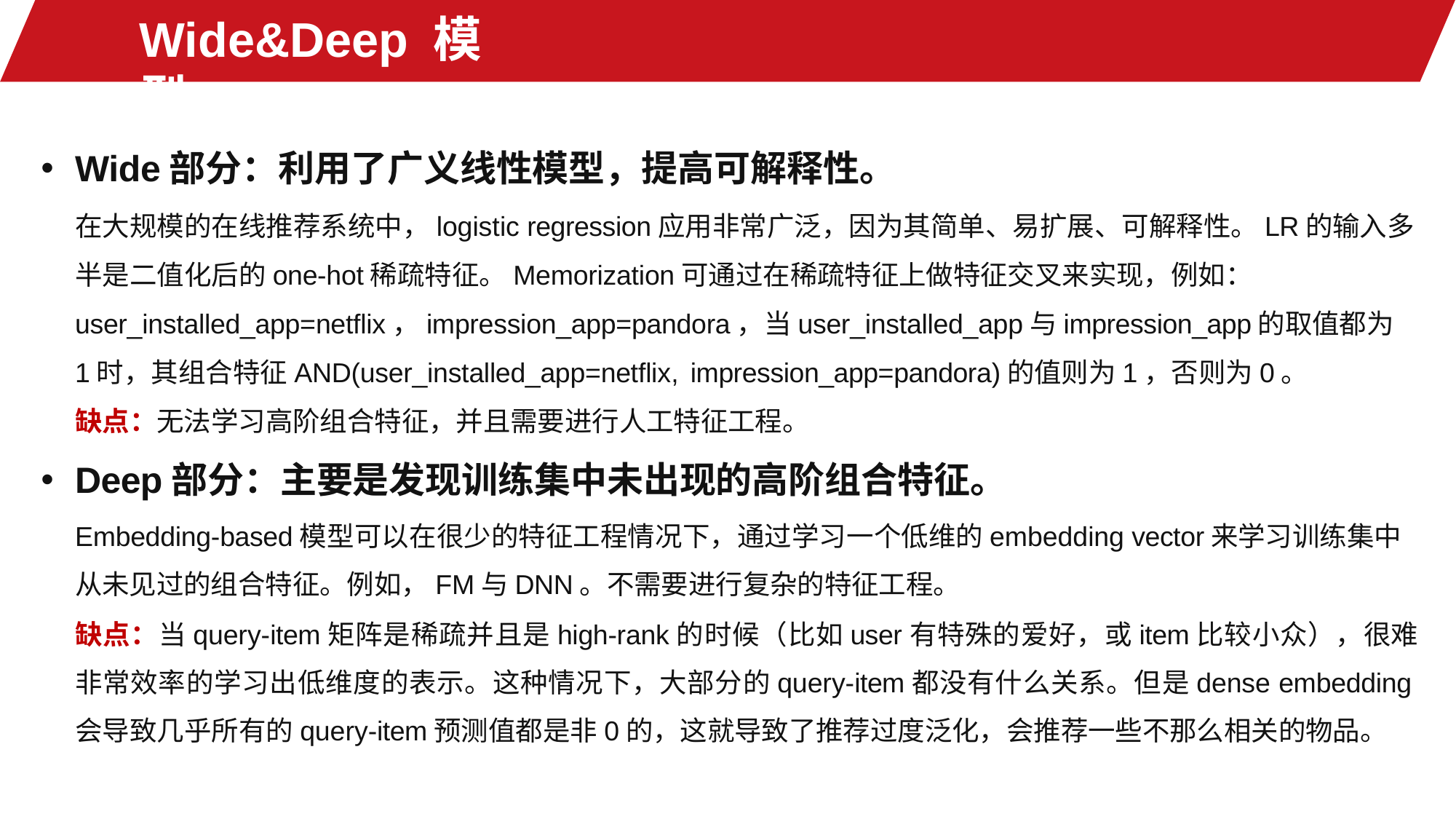

# Wide&Deep 模型
Wide部分：利用了广义线性模型，提高可解释性。
在大规模的在线推荐系统中，logistic regression应用非常广泛，因为其简单、易扩展、可解释性。LR的输入多半是二值化后的one-hot稀疏特征。Memorization可通过在稀疏特征上做特征交叉来实现，例如： user_installed_app=netflix，impression_app=pandora，当user_installed_app与impression_app的取值都为1时，其组合特征AND(user_installed_app=netflix, impression_app=pandora)的值则为1，否则为0。
缺点：无法学习高阶组合特征，并且需要进行人工特征工程。
Deep部分：主要是发现训练集中未出现的高阶组合特征。
Embedding-based模型可以在很少的特征工程情况下，通过学习一个低维的embedding vector来学习训练集中从未见过的组合特征。例如，FM与DNN。不需要进行复杂的特征工程。
缺点：当query-item矩阵是稀疏并且是high-rank的时候（比如user有特殊的爱好，或item比较小众），很难非常效率的学习出低维度的表示。这种情况下，大部分的query-item都没有什么关系。但是dense embedding会导致几乎所有的query-item预测值都是非0的，这就导致了推荐过度泛化，会推荐一些不那么相关的物品。